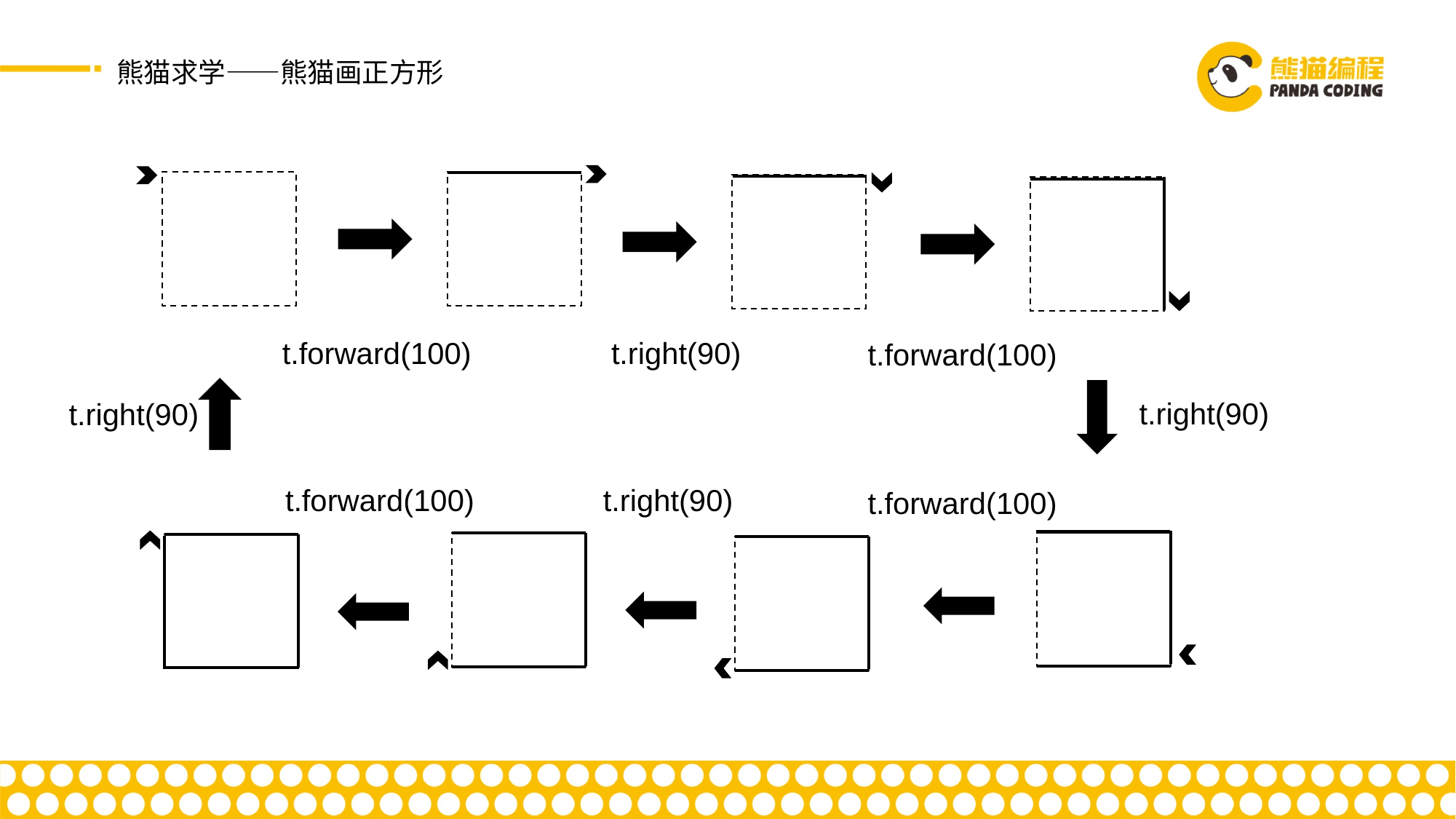

熊猫求学——熊猫画正方形

t.forward(100)
t.right(90)
t.forward(100)

t.right(90)
t.right(90)

t.forward(100)
t.right(90)
t.forward(100)